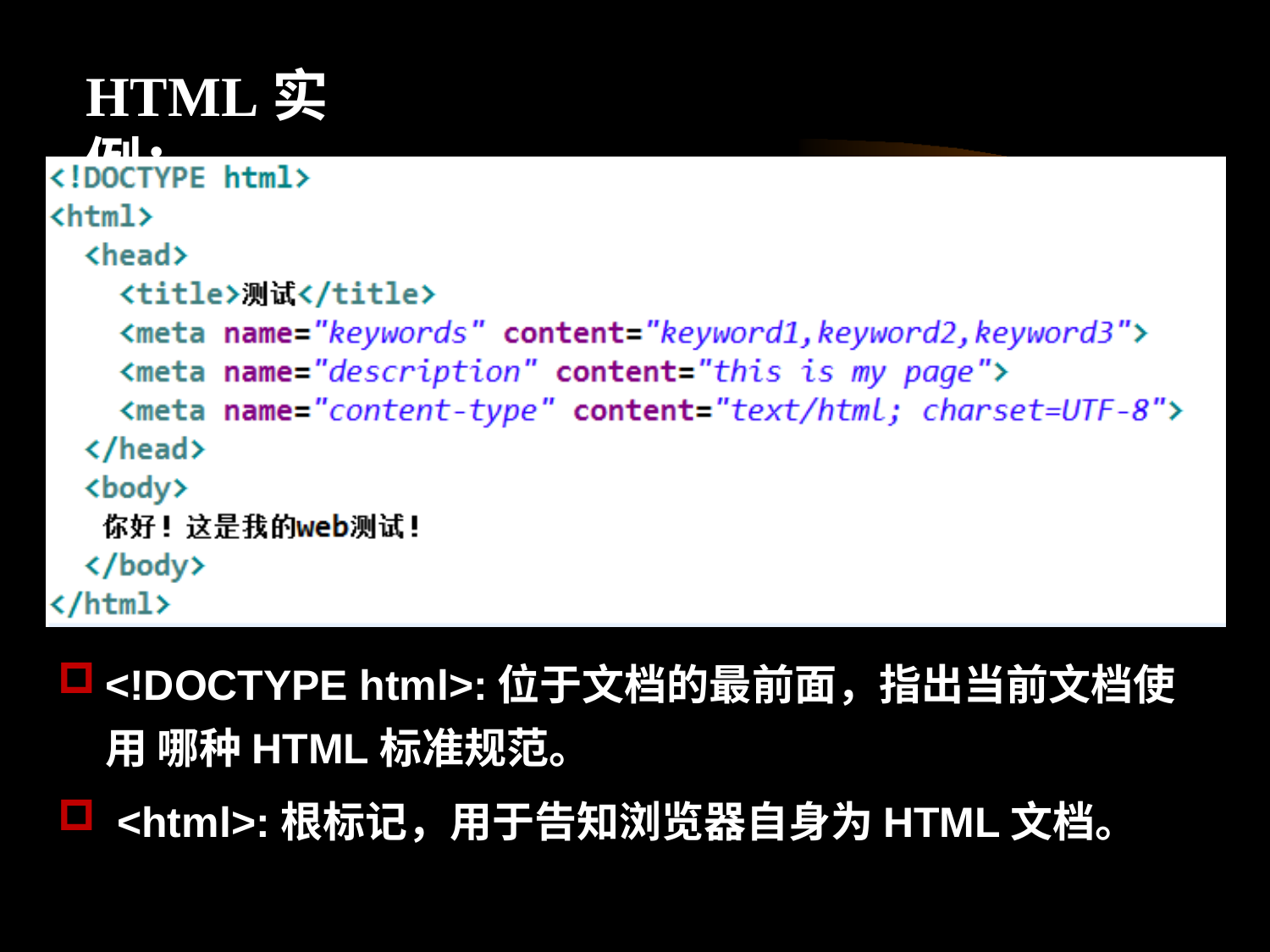

# HTML实例：

<!DOCTYPE html>:位于文档的最前面，指出当前文档使用 哪种HTML标准规范。
<html>:根标记，用于告知浏览器自身为HTML文档。